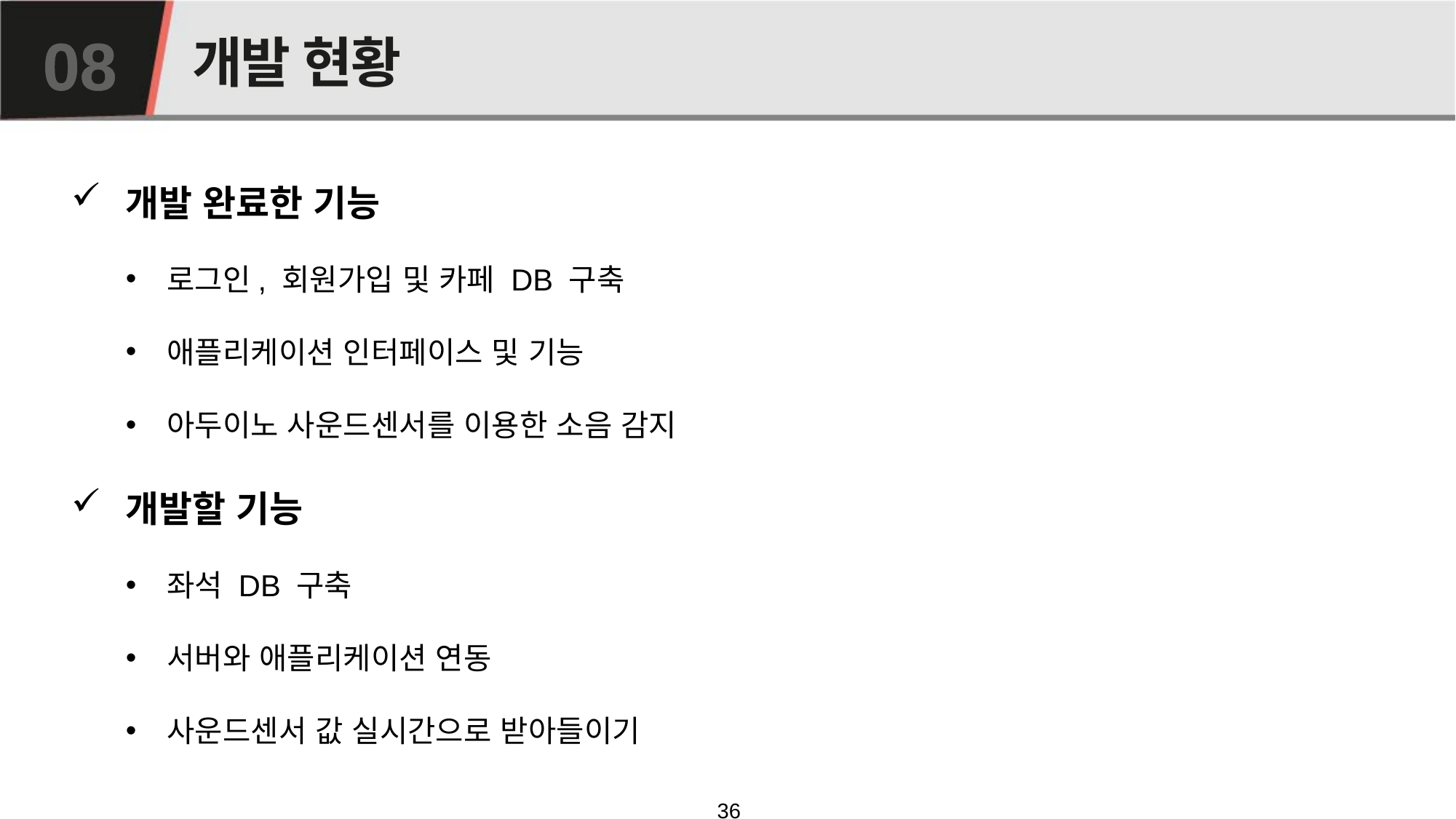

# 개발 현황
08
개발 완료한 기능
로그인, 회원가입 및 카페 DB 구축
애플리케이션 인터페이스 및 기능
아두이노 사운드센서를 이용한 소음 감지
개발할 기능
좌석 DB 구축
서버와 애플리케이션 연동
사운드센서 값 실시간으로 받아들이기

36